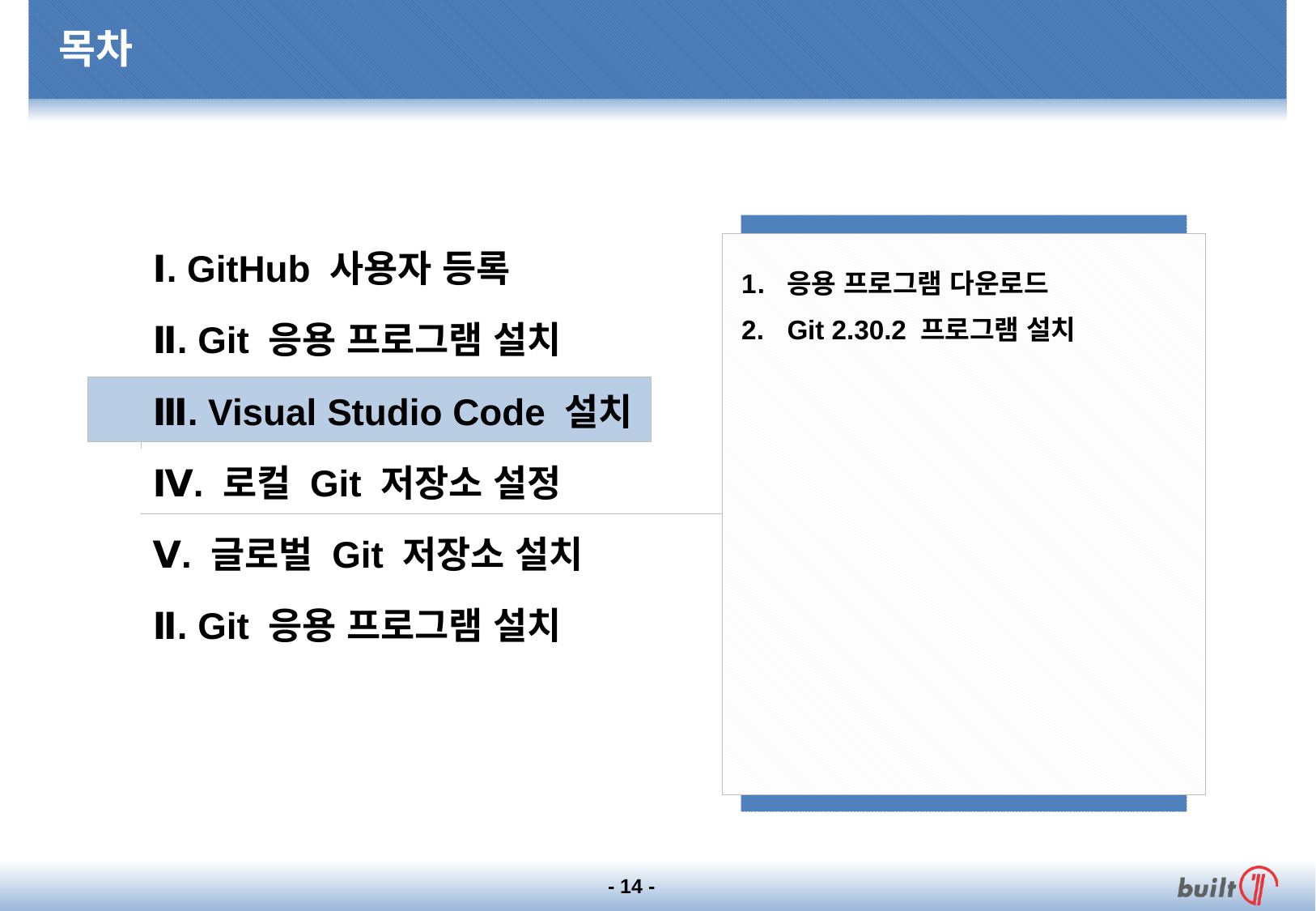

# 목차

응용 프로그램 다운로드
Git 2.30.2 프로그램 설치

Ⅰ. GitHub 사용자 등록

Ⅱ. Git 응용 프로그램 설치

Ⅲ. Visual Studio Code 설치

Ⅳ. 로컬 Git 저장소 설정

Ⅴ. 글로벌 Git 저장소 설치

Ⅱ. Git 응용 프로그램 설치